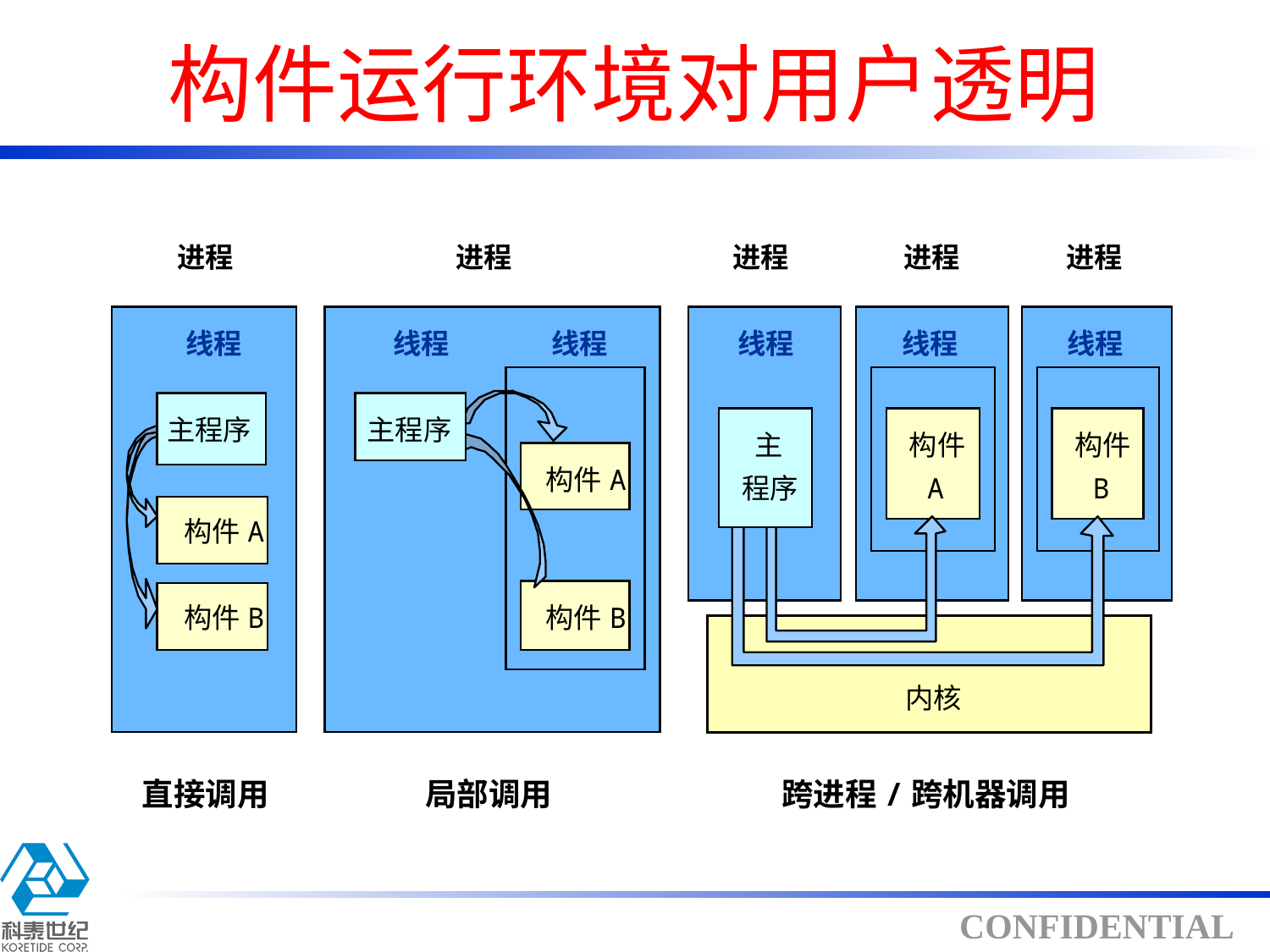

# 构件运行环境对用户透明
进程
进程
进程
进程
进程

线程

线程

线程

线程

线程

线程

主程序

主程序

主

构件
构件

构件
 A

程序

A

B

构件
 A

构件
 B

构件
 B

内核

直接调用
局部调用
跨进程/跨机器调用